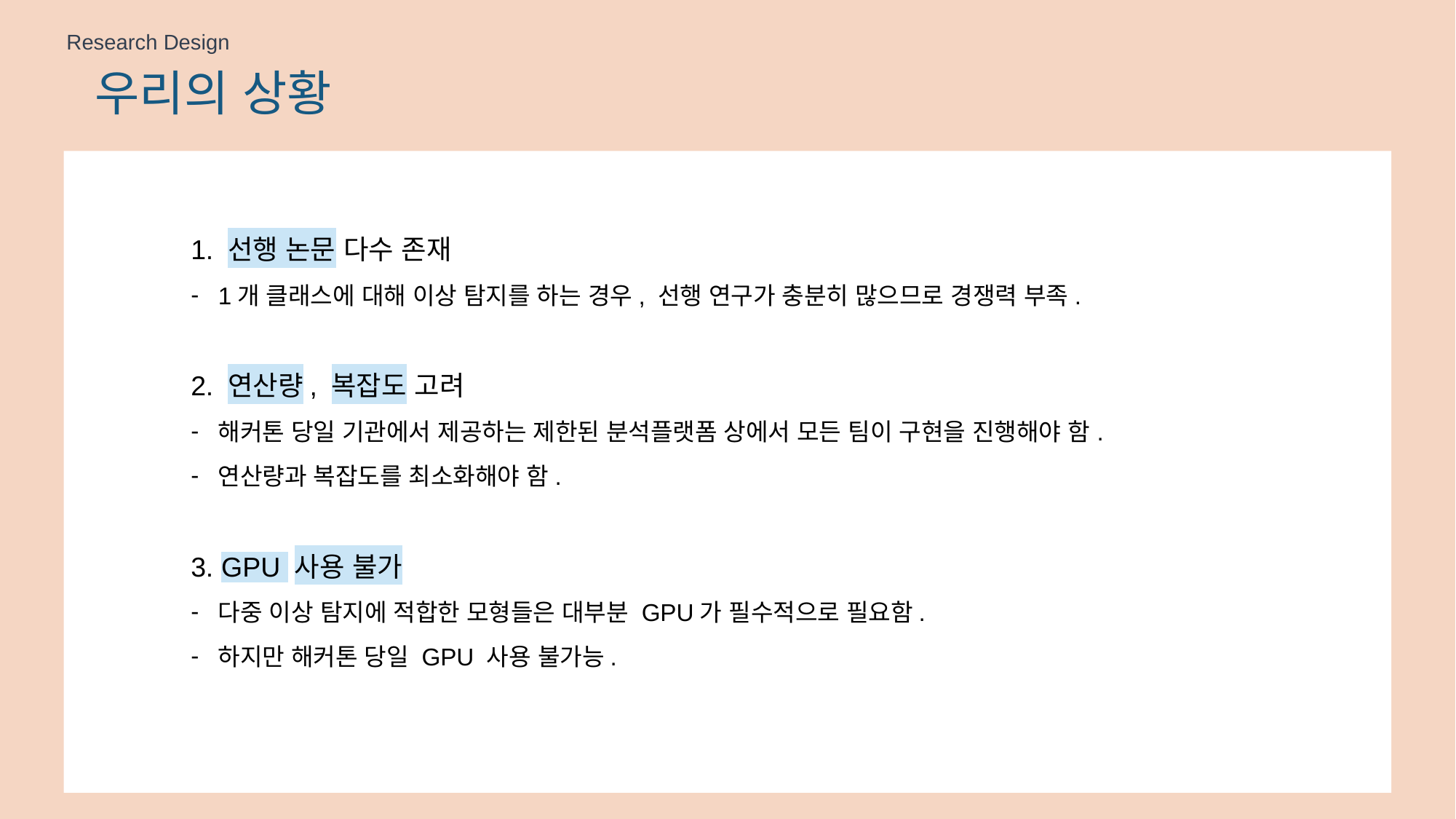

Research Design
# 우리의 상황

1. 선행 논문 다수 존재
1개 클래스에 대해 이상 탐지를 하는 경우, 선행 연구가 충분히 많으므로 경쟁력 부족.

2. 연산량, 복잡도 고려
해커톤 당일 기관에서 제공하는 제한된 분석플랫폼 상에서 모든 팀이 구현을 진행해야 함.
연산량과 복잡도를 최소화해야 함.

3. GPU 사용 불가
다중 이상 탐지에 적합한 모형들은 대부분 GPU가 필수적으로 필요함.
하지만 해커톤 당일 GPU 사용 불가능.